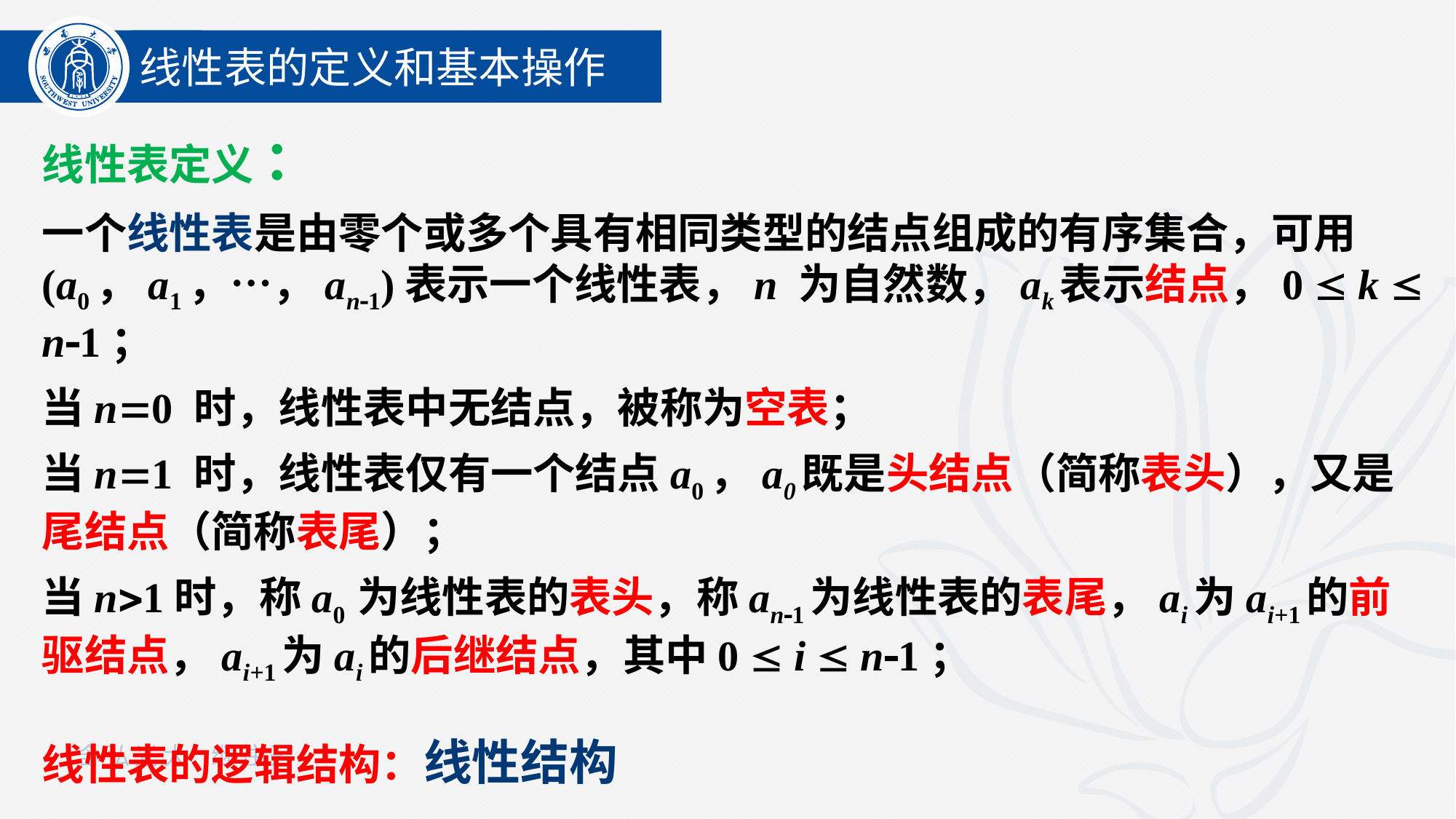

线性表的定义和基本操作
线性表定义 ：
一个线性表是由零个或多个具有相同类型的结点组成的有序集合，可用(a0，a1，…，an−1)表示一个线性表，n 为自然数，ak表示结点，0 ≤ k ≤ n−1；
当n=0 时，线性表中无结点，被称为空表；
当n=1 时，线性表仅有一个结点a0，a0既是头结点（简称表头），又是尾结点（简称表尾）；
当n>1时，称a0 为线性表的表头，称an−1为线性表的表尾，ai为ai+1的前驱结点，ai+1为ai的后继结点，其中0 ≤ i ≤ n−1；
线性表的逻辑结构：线性结构